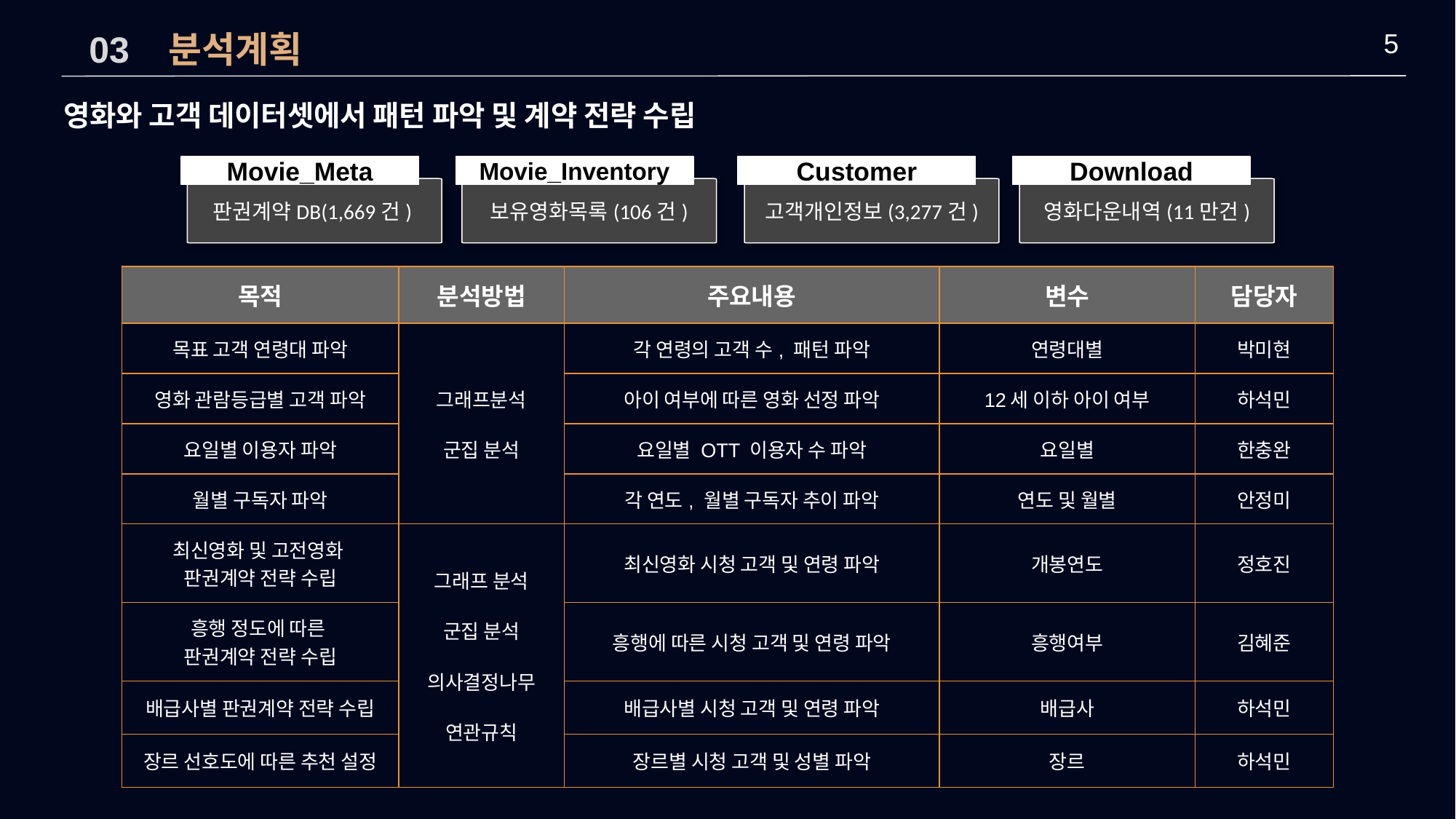

03   분석계획
5

영화와 고객 데이터셋에서 패턴 파악 및 계약 전략 수립
Movie_Meta
Movie_Inventory
Customer
Download
판권계약DB(1,669건)
보유영화목록(106건)
고객개인정보(3,277건)
영화다운내역(11만건)
| 목적 | 분석방법 | 주요내용 | 변수 | 담당자 |
| --- | --- | --- | --- | --- |
| 목표 고객 연령대 파악 | 그래프분석 군집 분석 | 각 연령의 고객 수, 패턴 파악 | 연령대별 | 박미현 |
| 영화 관람등급별 고객 파악 |  | 아이 여부에 따른 영화 선정 파악 | 12세 이하 아이 여부 | 하석민 |
| 요일별 이용자 파악 |  | 요일별 OTT 이용자 수 파악 | 요일별 | 한충완 |
| 월별 구독자 파악 |  | 각 연도, 월별 구독자 추이 파악 | 연도 및 월별 | 안정미 |
| 최신영화 및 고전영화 판권계약 전략 수립 | 그래프 분석 군집 분석 의사결정나무 연관규칙 | 최신영화 시청 고객 및 연령 파악 | 개봉연도 | 정호진 |
| 흥행 정도에 따른 판권계약 전략 수립 |  | 흥행에 따른 시청 고객 및 연령 파악 | 흥행여부 | 김혜준 |
| 배급사별 판권계약 전략 수립 |  | 배급사별 시청 고객 및 연령 파악 | 배급사 | 하석민 |
| 장르 선호도에 따른 추천 설정 |  | 장르별 시청 고객 및 성별 파악 | 장르 | 하석민 |